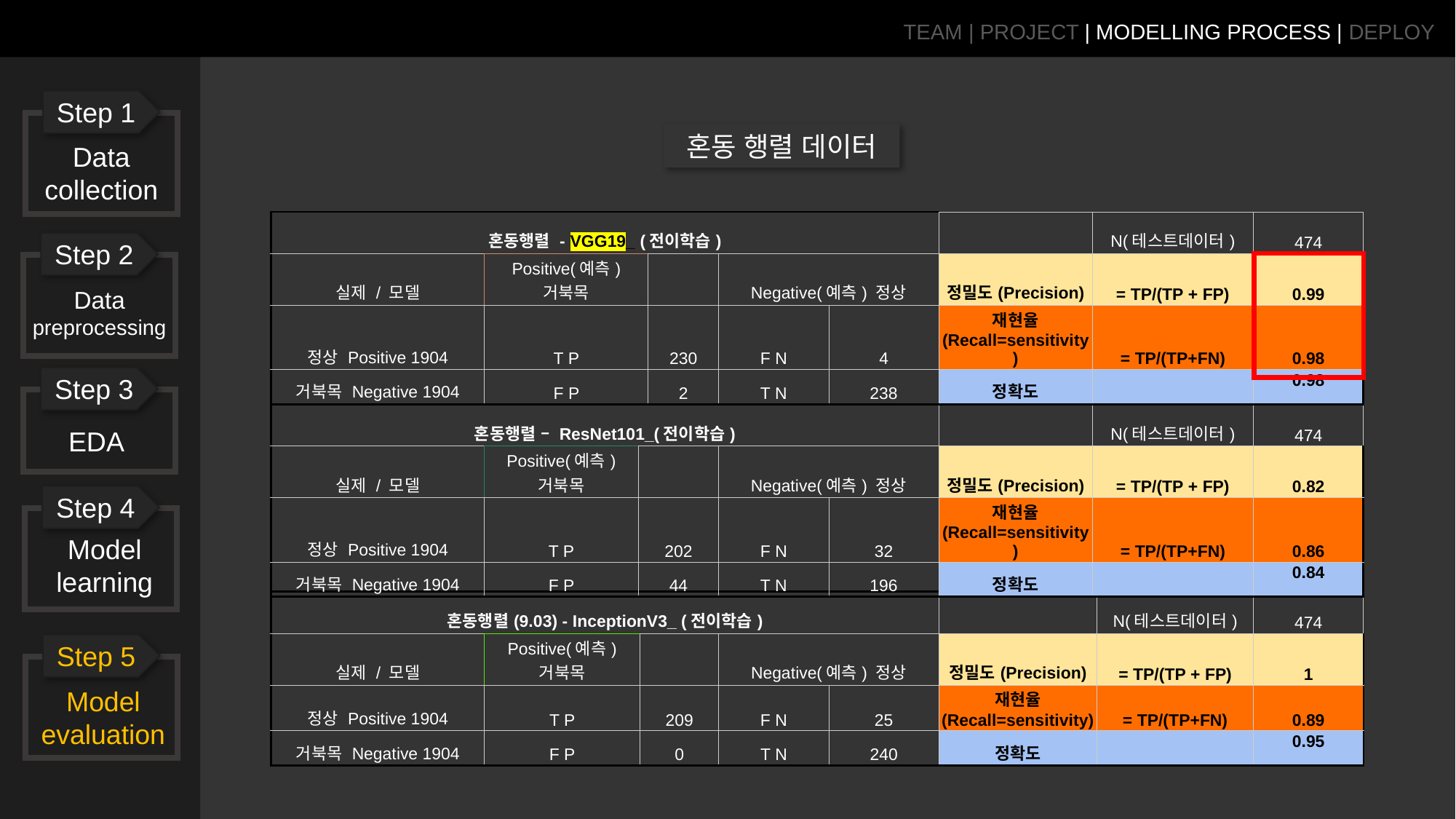

TEAM | PROJECT | MODELLING PROCESS | DEPLOY

Step 1

Data collection
혼동 행렬 데이터
| 혼동행렬 - VGG19\_ (전이학습) |  |  |  |  |  | N(테스트데이터) | 474 |
| --- | --- | --- | --- | --- | --- | --- | --- |
| 실제 / 모델 | Positive(예측) 거북목 |  | Negative(예측) 정상 |  | 정밀도(Precision) | = TP/(TP + FP) | 0.99 |
| 정상 Positive 1904 | T P | 230 | F N | 4 | 재현율 (Recall=sensitivity) | = TP/(TP+FN) | 0.98 |
| 거북목 Negative 1904 | F P | 2 | T N | 238 | 정확도 |  | 0.98 |
Step 2

Data
preprocessing

Step 3

EDA
| 혼동행렬 – ResNet101\_(전이학습) |  |  |  |  |  | N(테스트데이터) | 474 |
| --- | --- | --- | --- | --- | --- | --- | --- |
| 실제 / 모델 | Positive(예측) 거북목 |  | Negative(예측) 정상 |  | 정밀도(Precision) | = TP/(TP + FP) | 0.82 |
| 정상 Positive 1904 | T P | 202 | F N | 32 | 재현율 (Recall=sensitivity) | = TP/(TP+FN) | 0.86 |
| 거북목 Negative 1904 | F P | 44 | T N | 196 | 정확도 |  | 0.84 |
Step 4

Model
learning
| 혼동행렬(9.03) - InceptionV3\_ (전이학습) |  |  |  |  |  | N(테스트데이터) | 474 |
| --- | --- | --- | --- | --- | --- | --- | --- |
| 실제 / 모델 | Positive(예측) 거북목 |  | Negative(예측) 정상 |  | 정밀도(Precision) | = TP/(TP + FP) | 1 |
| 정상 Positive 1904 | T P | 209 | F N | 25 | 재현율 (Recall=sensitivity) | = TP/(TP+FN) | 0.89 |
| 거북목 Negative 1904 | F P | 0 | T N | 240 | 정확도 |  | 0.95 |
Step 5

Model
evaluation